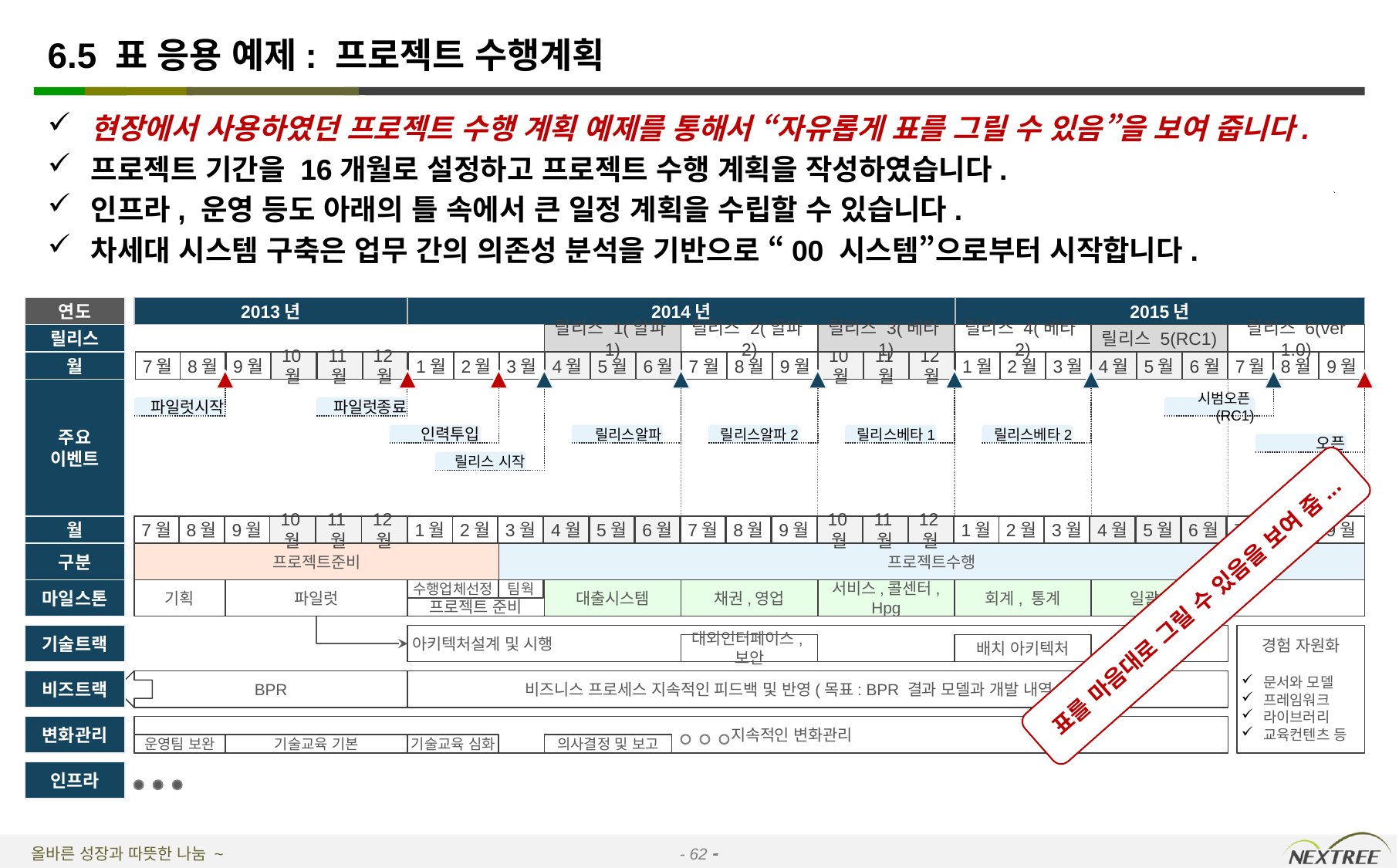

# 6.5 표 응용 예제: 프로젝트 수행계획
현장에서 사용하였던 프로젝트 수행 계획 예제를 통해서 “자유롭게 표를 그릴 수 있음”을 보여 줍니다.
프로젝트 기간을 16개월로 설정하고 프로젝트 수행 계획을 작성하였습니다.
인프라, 운영 등도 아래의 틀 속에서 큰 일정 계획을 수립할 수 있습니다.
차세대 시스템 구축은 업무 간의 의존성 분석을 기반으로 “00 시스템”으로부터 시작합니다.
2013년
연도
2014년
2015년
릴리스
릴리스 1(알파1)
릴리스 2(알파2)
릴리스 3(베타1)
릴리스 4(베타2)
릴리스 5(RC1)
릴리스 6(ver 1.0)
월
7월
8월
9월
10월
11월
12월
1월
2월
3월
4월
5월
6월
7월
8월
9월
10월
11월
12월
1월
2월
3월
4월
5월
6월
7월
8월
9월

주요
이벤트

파일럿시작
파일럿종료
시범오픈(RC1)

인력투입
릴리스알파
릴리스알파2
릴리스베타1
릴리스베타2

오픈

릴리스 시작

월
7월
8월
9월
10월
11월
12월
1월
2월
3월
4월
5월
6월
7월
8월
9월
10월
11월
12월
1월
2월
3월
4월
5월
6월
7월
8월
9월
구분
프로젝트준비
프로젝트수행
표를 마음대로 그릴 수 있음을 보여 줌...
마일스톤
기획
파일럿
프로젝트 준비
수행업체선정
팀웍
대출시스템
채권,영업
서비스,콜센터, Hpg
회계, 통계
일괄처리

기술트랙
아키텍처설계 및 시행
경험 자원화

문서와 모델
프레임워크
라이브러리
교육컨텐츠 등
대외인터페이스,보안
배치 아키텍처
비즈트랙

BPR
비즈니스 프로세스 지속적인 피드백 및 반영(목표: BPR 결과 모델과 개발 내역 동기화)
변화관리
                                                 지속적인 변화관리
운영팀 보완
기술교육 기본
기술교육 심화
의사결정 및 보고

인프라